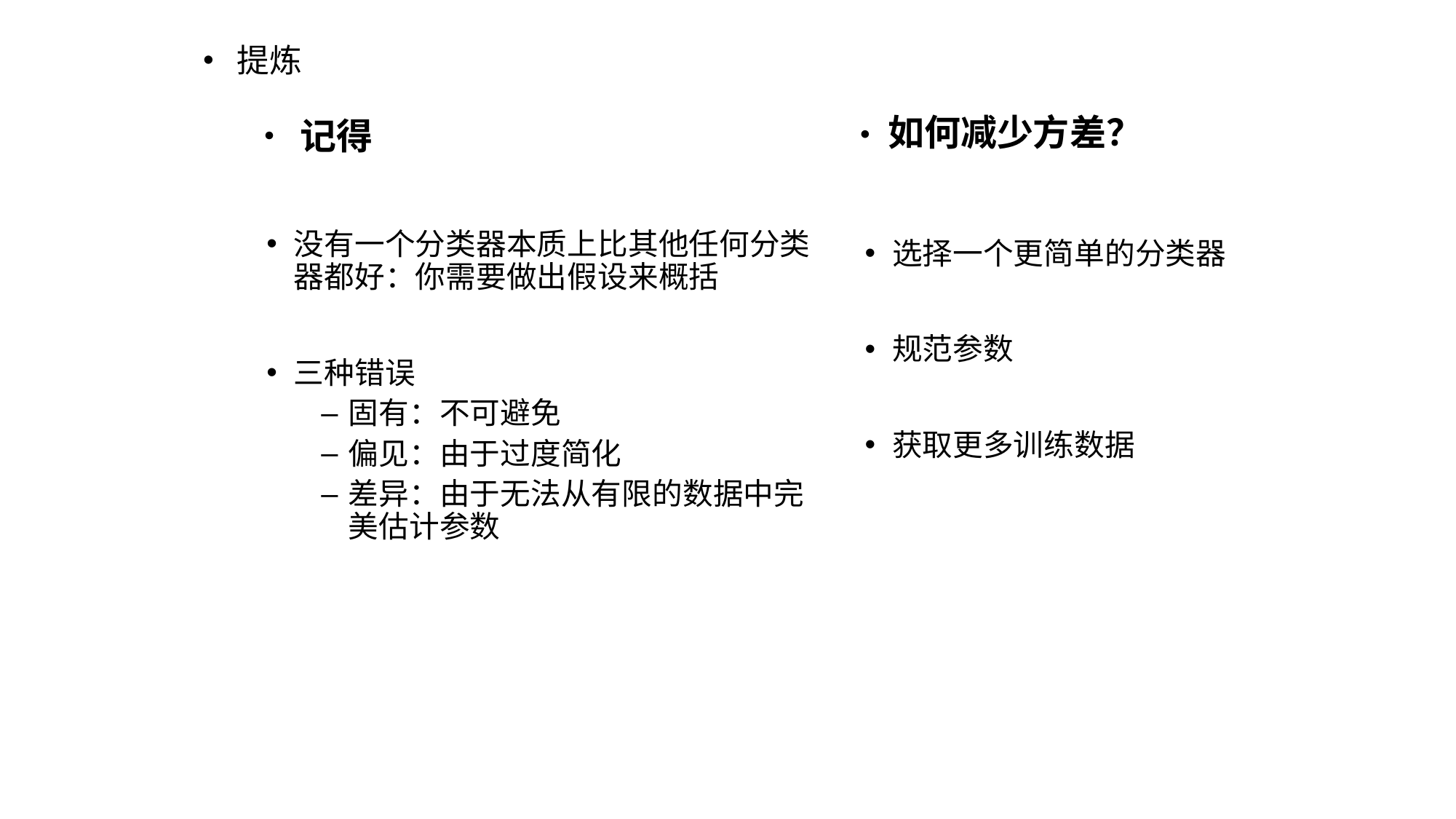

# • 提炼
•如何减少方差？
• 记得

选择一个更简单的分类器

规范参数

获取更多训练数据
没有一个分类器本质上比其他任何分类器都好：你需要做出假设来概括

三种错误
固有：不可避免
偏见：由于过度简化
差异：由于无法从有限的数据中完美估计参数